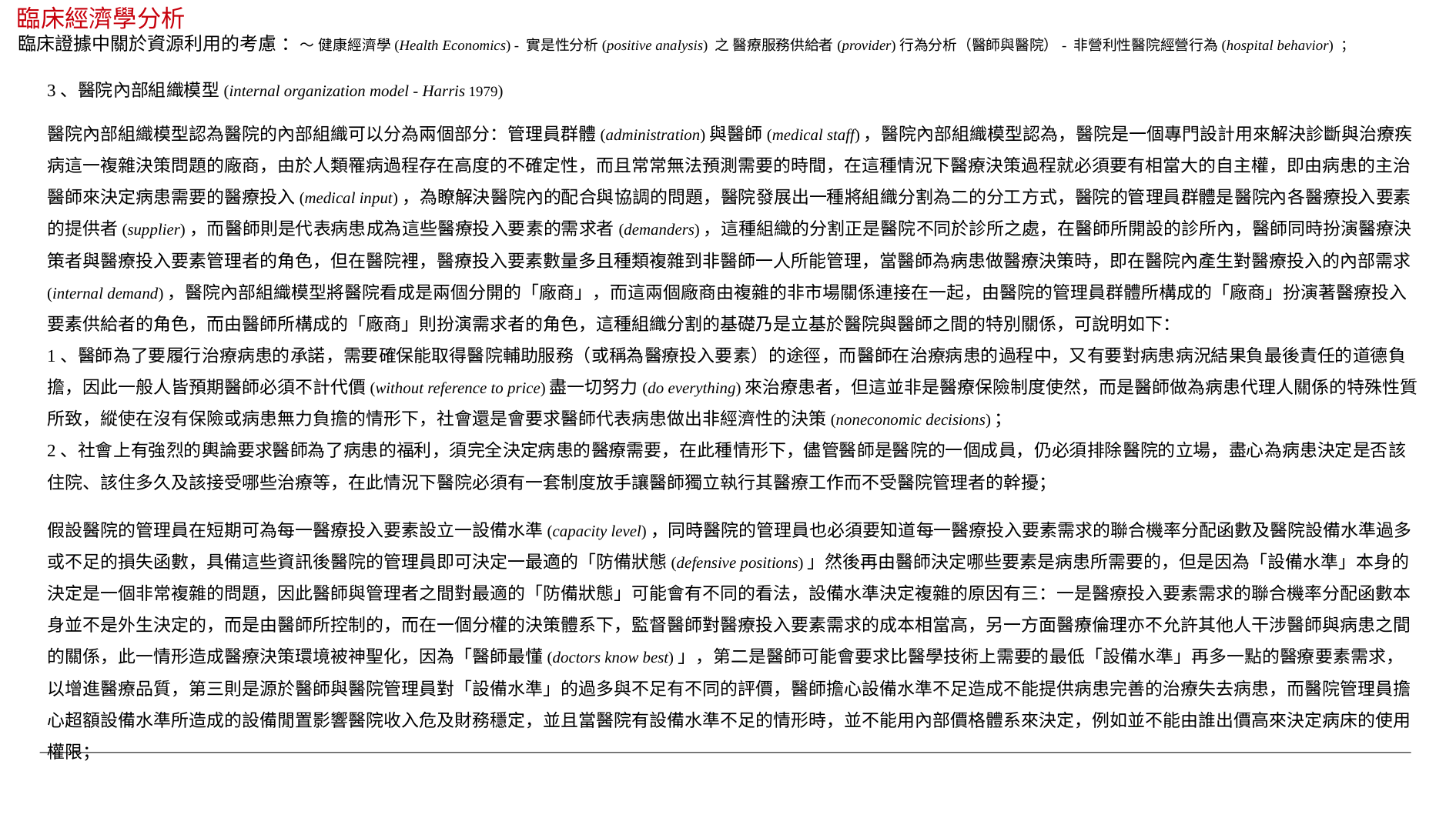

臨床經濟學分析
臨床證據中關於資源利用的考慮 ：～ 健康經濟學(Health Economics) - 實是性分析(positive analysis) 之 醫療服務供給者(provider)行為分析（醫師與醫院）- 非營利性醫院經營行為(hospital behavior) ；
3、醫院內部組織模型(internal organization model - Harris 1979)
醫院內部組織模型認為醫院的內部組織可以分為兩個部分：管理員群體(administration)與醫師(medical staff)，醫院內部組織模型認為，醫院是一個專門設計用來解決診斷與治療疾病這一複雜決策問題的廠商，由於人類罹病過程存在高度的不確定性，而且常常無法預測需要的時間，在這種情況下醫療決策過程就必須要有相當大的自主權，即由病患的主治醫師來決定病患需要的醫療投入(medical input)，為瞭解決醫院內的配合與協調的問題，醫院發展出一種將組織分割為二的分工方式，醫院的管理員群體是醫院內各醫療投入要素的提供者(supplier)，而醫師則是代表病患成為這些醫療投入要素的需求者(demanders)，這種組織的分割正是醫院不同於診所之處，在醫師所開設的診所內，醫師同時扮演醫療決策者與醫療投入要素管理者的角色，但在醫院裡，醫療投入要素數量多且種類複雜到非醫師一人所能管理，當醫師為病患做醫療決策時，即在醫院內產生對醫療投入的內部需求(internal demand)，醫院內部組織模型將醫院看成是兩個分開的「廠商」，而這兩個廠商由複雜的非市場關係連接在一起，由醫院的管理員群體所構成的「廠商」扮演著醫療投入要素供給者的角色，而由醫師所構成的「廠商」則扮演需求者的角色，這種組織分割的基礎乃是立基於醫院與醫師之間的特別關係，可說明如下：
1、醫師為了要履行治療病患的承諾，需要確保能取得醫院輔助服務（或稱為醫療投入要素）的途徑，而醫師在治療病患的過程中，又有要對病患病況結果負最後責任的道德負擔，因此一般人皆預期醫師必須不計代價(without reference to price)盡一切努力(do everything)來治療患者，但這並非是醫療保險制度使然，而是醫師做為病患代理人關係的特殊性質所致，縱使在沒有保險或病患無力負擔的情形下，社會還是會要求醫師代表病患做出非經濟性的決策(noneconomic decisions)；
2、社會上有強烈的輿論要求醫師為了病患的福利，須完全決定病患的醫療需要，在此種情形下，儘管醫師是醫院的一個成員，仍必須排除醫院的立場，盡心為病患決定是否該住院、該住多久及該接受哪些治療等，在此情況下醫院必須有一套制度放手讓醫師獨立執行其醫療工作而不受醫院管理者的幹擾；
假設醫院的管理員在短期可為每一醫療投入要素設立一設備水準(capacity level)，同時醫院的管理員也必須要知道每一醫療投入要素需求的聯合機率分配函數及醫院設備水準過多或不足的損失函數，具備這些資訊後醫院的管理員即可決定一最適的「防備狀態(defensive positions)」然後再由醫師決定哪些要素是病患所需要的，但是因為「設備水準」本身的決定是一個非常複雜的問題，因此醫師與管理者之間對最適的「防備狀態」可能會有不同的看法，設備水準決定複雜的原因有三：一是醫療投入要素需求的聯合機率分配函數本身並不是外生決定的，而是由醫師所控制的，而在一個分權的決策體系下，監督醫師對醫療投入要素需求的成本相當高，另一方面醫療倫理亦不允許其他人干涉醫師與病患之間的關係，此一情形造成醫療決策環境被神聖化，因為「醫師最懂(doctors know best)」，第二是醫師可能會要求比醫學技術上需要的最低「設備水準」再多一點的醫療要素需求，以增進醫療品質，第三則是源於醫師與醫院管理員對「設備水準」的過多與不足有不同的評價，醫師擔心設備水準不足造成不能提供病患完善的治療失去病患，而醫院管理員擔心超額設備水準所造成的設備閒置影響醫院收入危及財務穩定，並且當醫院有設備水準不足的情形時，並不能用內部價格體系來決定，例如並不能由誰出價高來決定病床的使用權限；